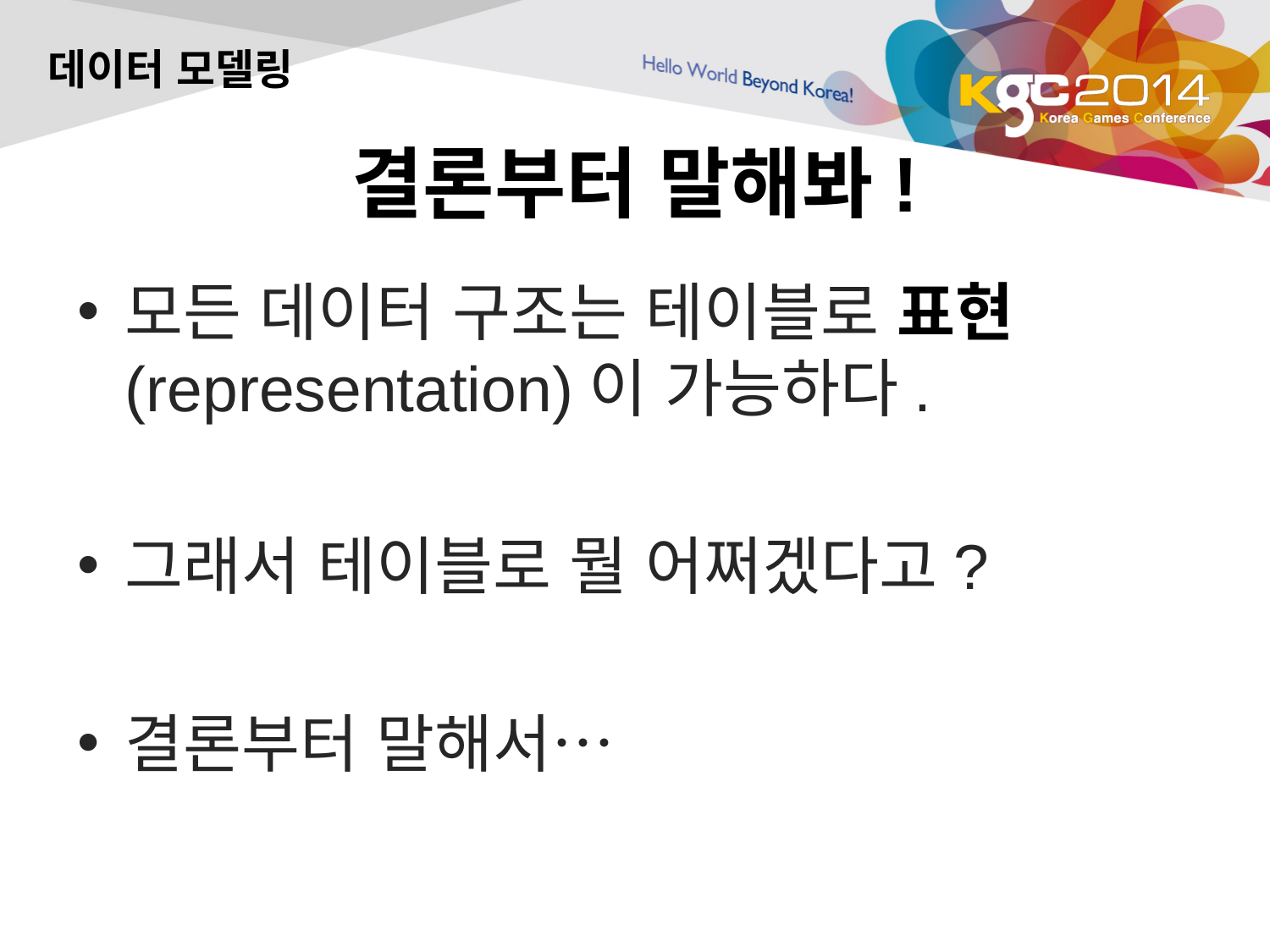

데이터 모델링
# 결론부터 말해봐!
모든 데이터 구조는 테이블로 표현(representation)이 가능하다.

그래서 테이블로 뭘 어쩌겠다고?

결론부터 말해서…